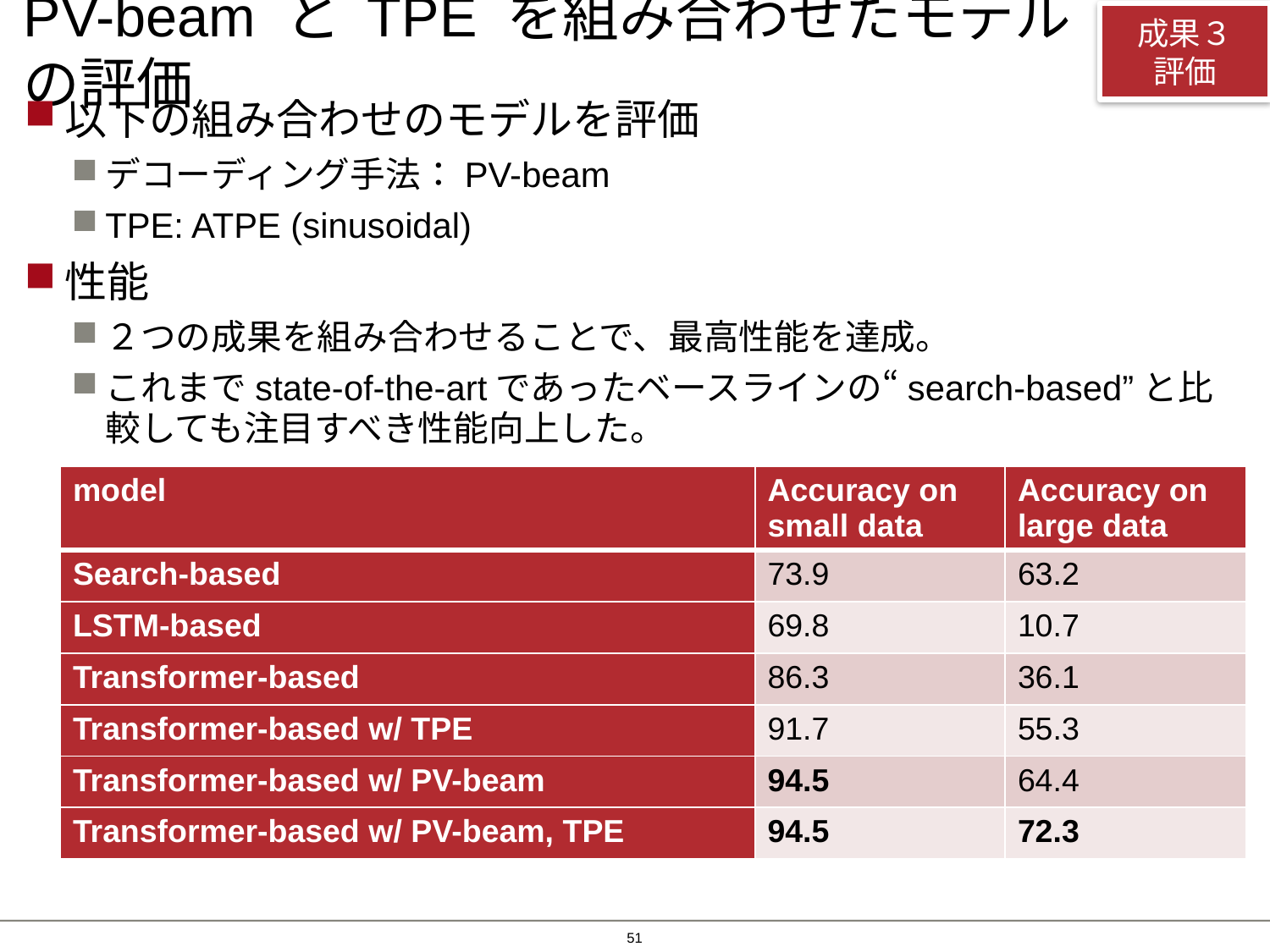

# PV-beam と TPE を組み合わせたモデルの評価
成果３
評価
以下の組み合わせのモデルを評価
デコーディング手法：PV-beam
TPE: ATPE (sinusoidal)
性能
２つの成果を組み合わせることで、最高性能を達成。
これまでstate-of-the-artであったベースラインの“search-based”と比較しても注目すべき性能向上した。

| model | Accuracy on small data | Accuracy on large data |
| --- | --- | --- |
| Search-based | 73.9 | 63.2 |
| LSTM-based | 69.8 | 10.7 |
| Transformer-based | 86.3 | 36.1 |
| Transformer-based w/ TPE | 91.7 | 55.3 |
| Transformer-based w/ PV-beam | 94.5 | 64.4 |
| Transformer-based w/ PV-beam, TPE | 94.5 | 72.3 |
51